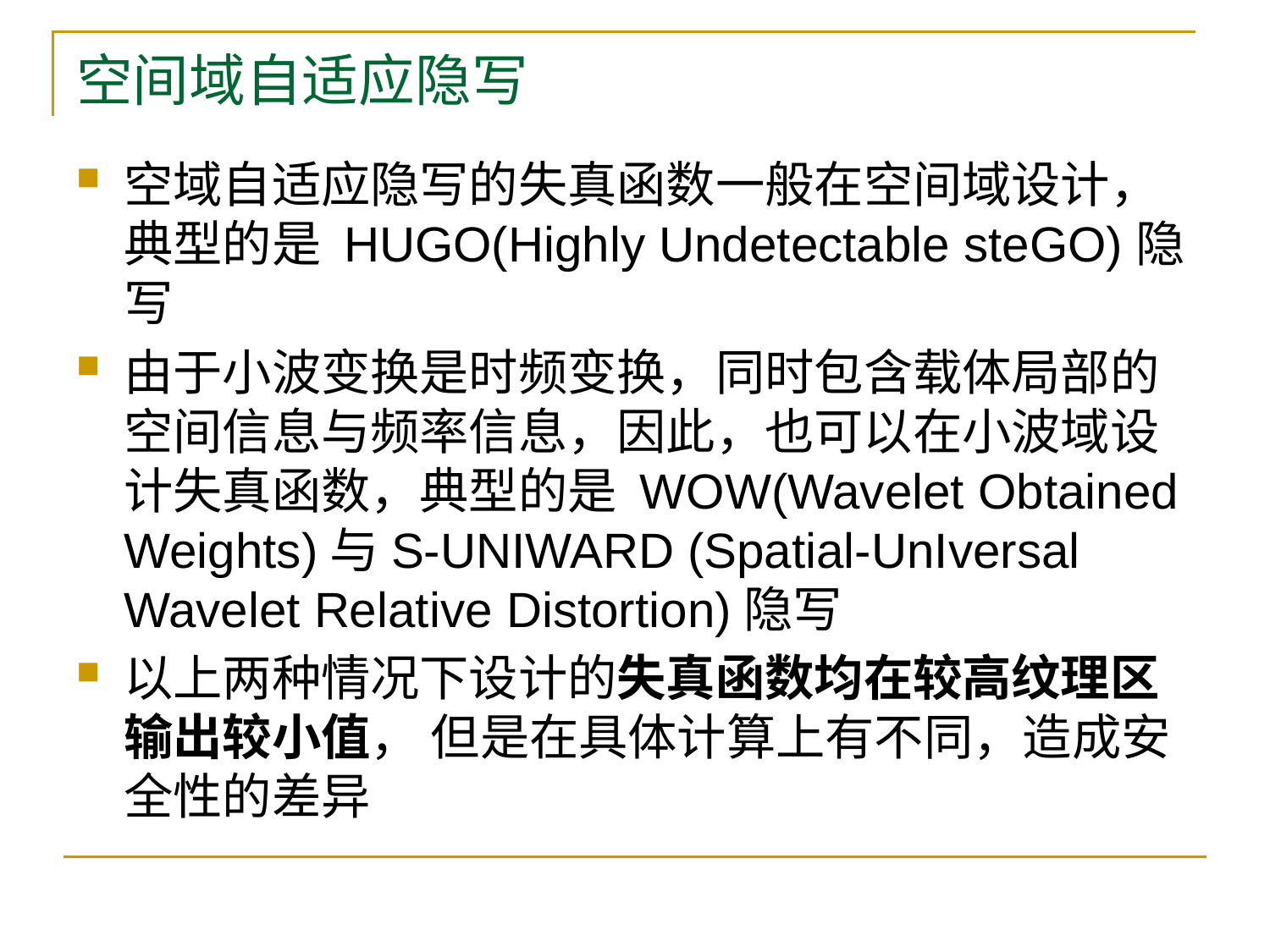

# 空间域自适应隐写
空域自适应隐写的失真函数一般在空间域设计，典型的是 HUGO(Highly Undetectable steGO)隐写
由于小波变换是时频变换，同时包含载体局部的空间信息与频率信息，因此，也可以在小波域设计失真函数，典型的是 WOW(Wavelet Obtained Weights)与S-UNIWARD (Spatial-UnIversal Wavelet Relative Distortion)隐写
以上两种情况下设计的失真函数均在较高纹理区输出较小值， 但是在具体计算上有不同，造成安全性的差异